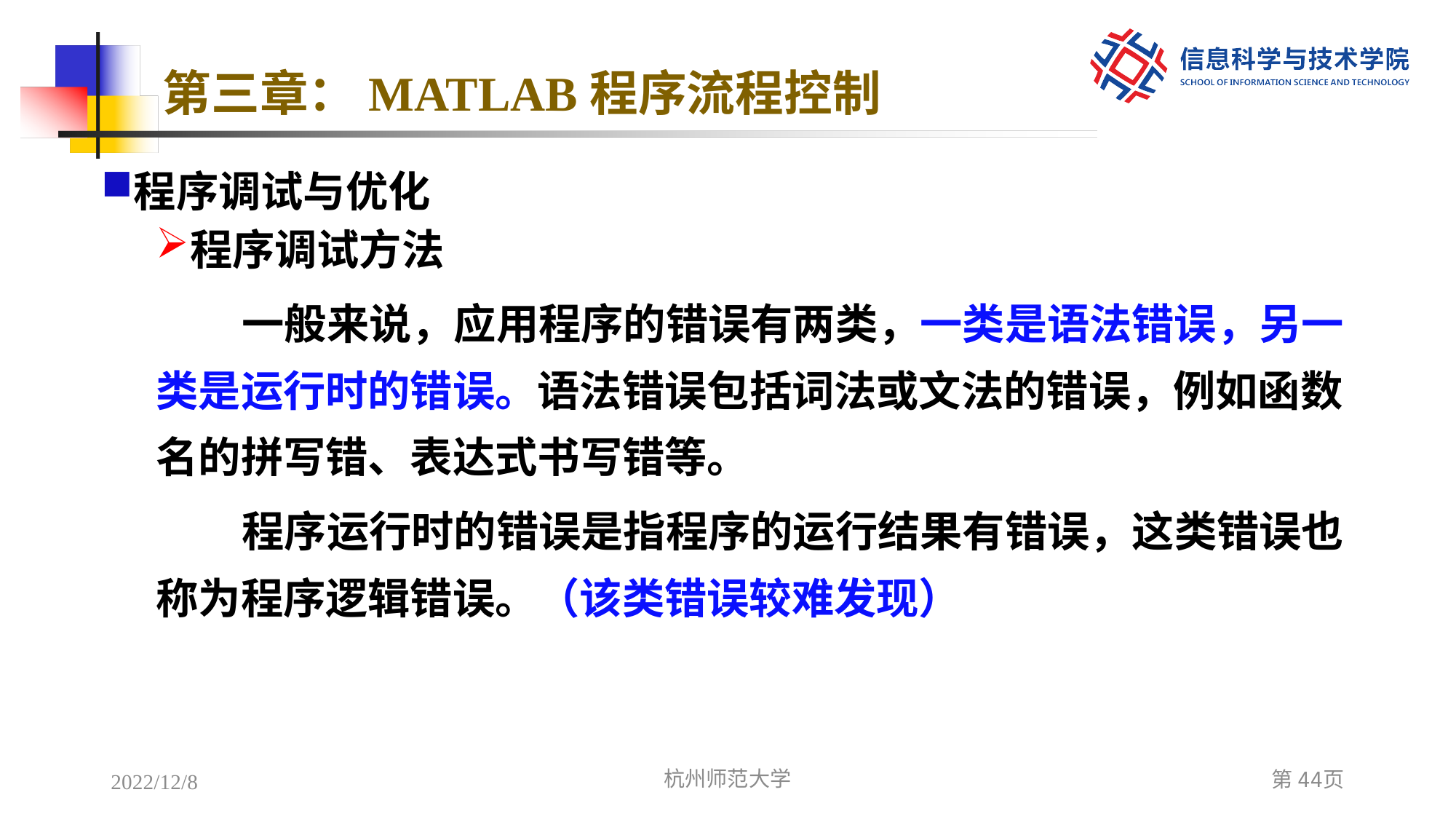

# 第三章：MATLAB程序流程控制
程序调试与优化
程序调试方法
一般来说，应用程序的错误有两类，一类是语法错误，另一类是运行时的错误。语法错误包括词法或文法的错误，例如函数名的拼写错、表达式书写错等。
程序运行时的错误是指程序的运行结果有错误，这类错误也称为程序逻辑错误。（该类错误较难发现）

2022/12/8
杭州师范大学
第44页